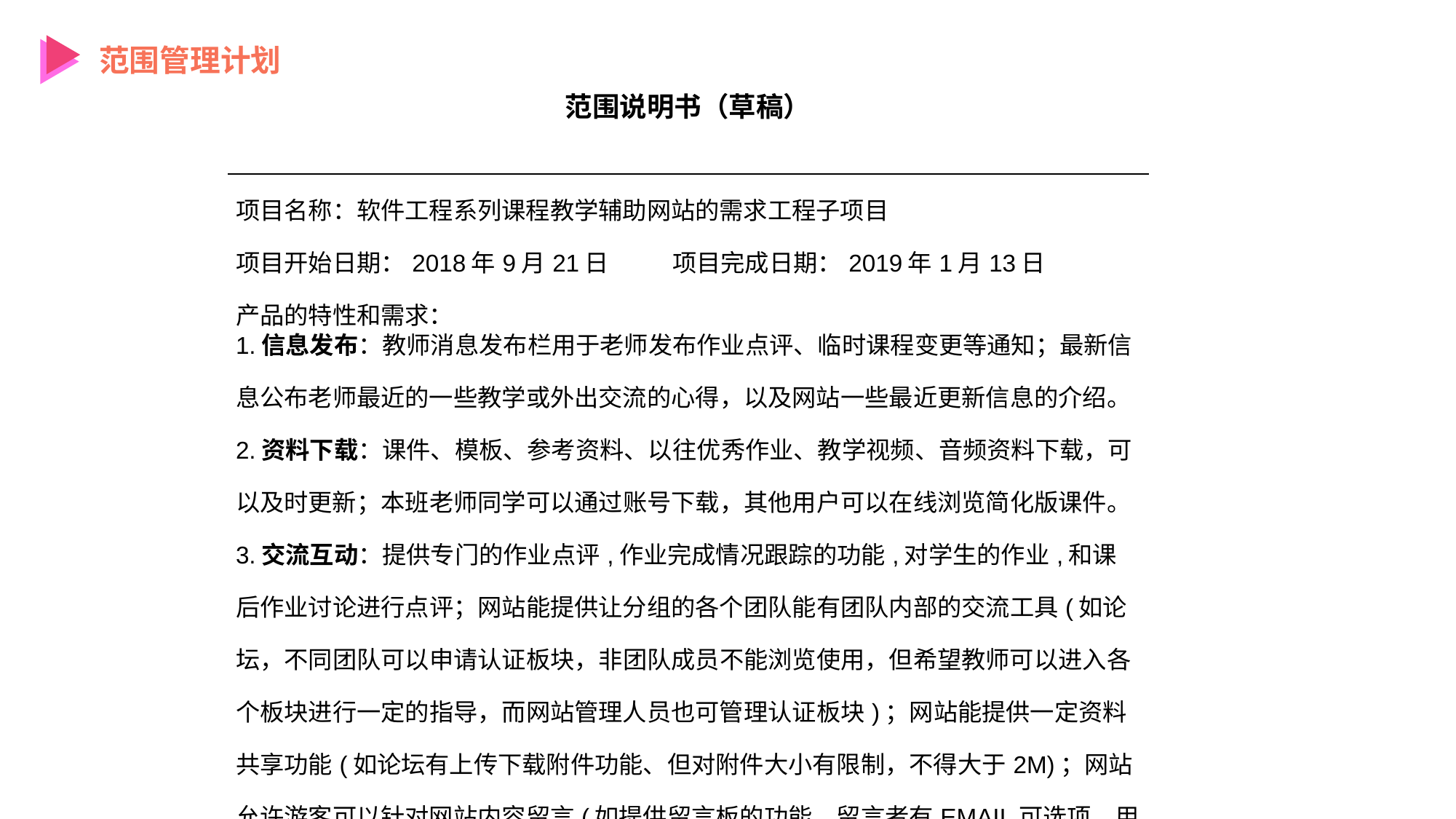

范围管理计划
范围说明书（草稿）
| 项目名称：软件工程系列课程教学辅助网站的需求工程子项目 项目开始日期：2018年9月21日 项目完成日期：2019年1月13日 产品的特性和需求： |
| --- |
| 1.信息发布：教师消息发布栏用于老师发布作业点评、临时课程变更等通知；最新信息公布老师最近的一些教学或外出交流的心得，以及网站一些最近更新信息的介绍。 2.资料下载：课件、模板、参考资料、以往优秀作业、教学视频、音频资料下载，可以及时更新；本班老师同学可以通过账号下载，其他用户可以在线浏览简化版课件。 3.交流互动：提供专门的作业点评,作业完成情况跟踪的功能,对学生的作业,和课后作业讨论进行点评；网站能提供让分组的各个团队能有团队内部的交流工具(如论坛，不同团队可以申请认证板块，非团队成员不能浏览使用，但希望教师可以进入各个板块进行一定的指导，而网站管理人员也可管理认证板块)；网站能提供一定资料共享功能(如论坛有上传下载附件功能、但对附件大小有限制，不得大于2M)；网站允许游客可以针对网站内容留言(如提供留言板的功能，留言者有EMAIL可选项，用于信息反馈)。 |